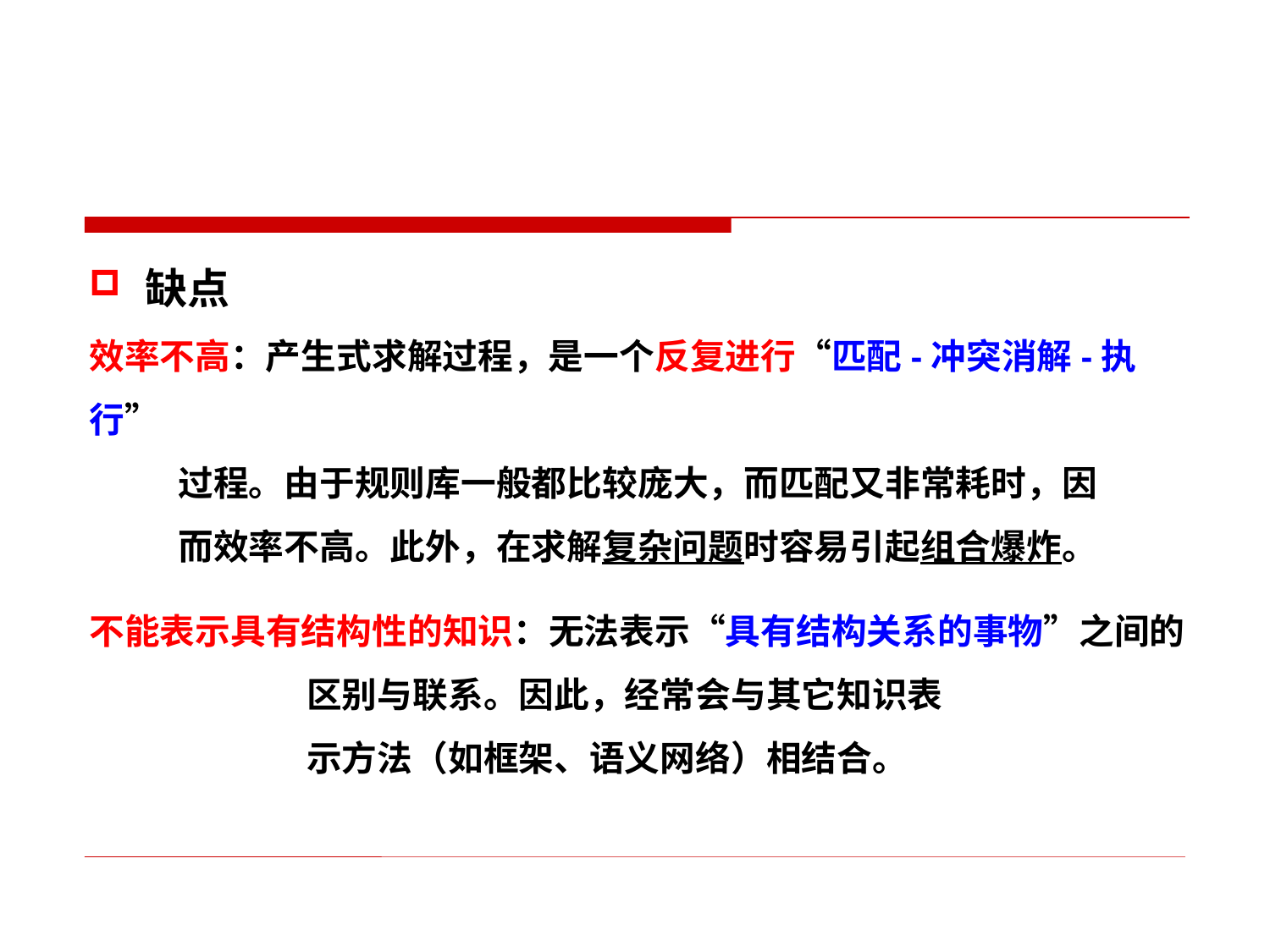

缺点
效率不高：产生式求解过程，是一个反复进行“匹配-冲突消解-执行”
          过程。由于规则库一般都比较庞大，而匹配又非常耗时，因
          而效率不高。此外，在求解复杂问题时容易引起组合爆炸。
不能表示具有结构性的知识：无法表示“具有结构关系的事物”之间的
                          区别与联系。因此，经常会与其它知识表
                          示方法（如框架、语义网络）相结合。